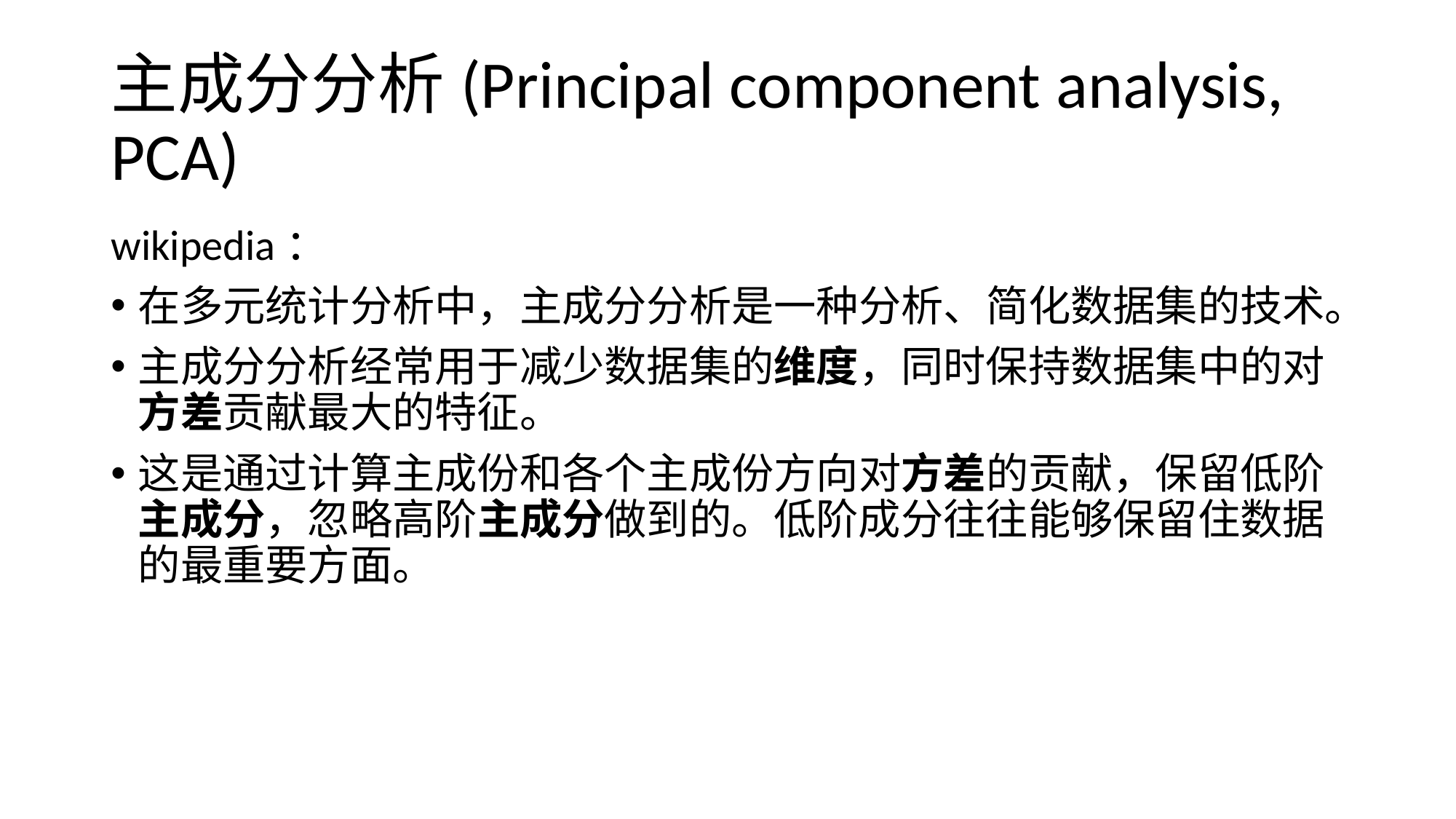

# 主成分分析(Principal component analysis, PCA)
wikipedia：
在多元统计分析中，主成分分析是一种分析、简化数据集的技术。
主成分分析经常用于减少数据集的维度，同时保持数据集中的对方差贡献最大的特征。
这是通过计算主成份和各个主成份方向对方差的贡献，保留低阶主成分，忽略高阶主成分做到的。低阶成分往往能够保留住数据的最重要方面。